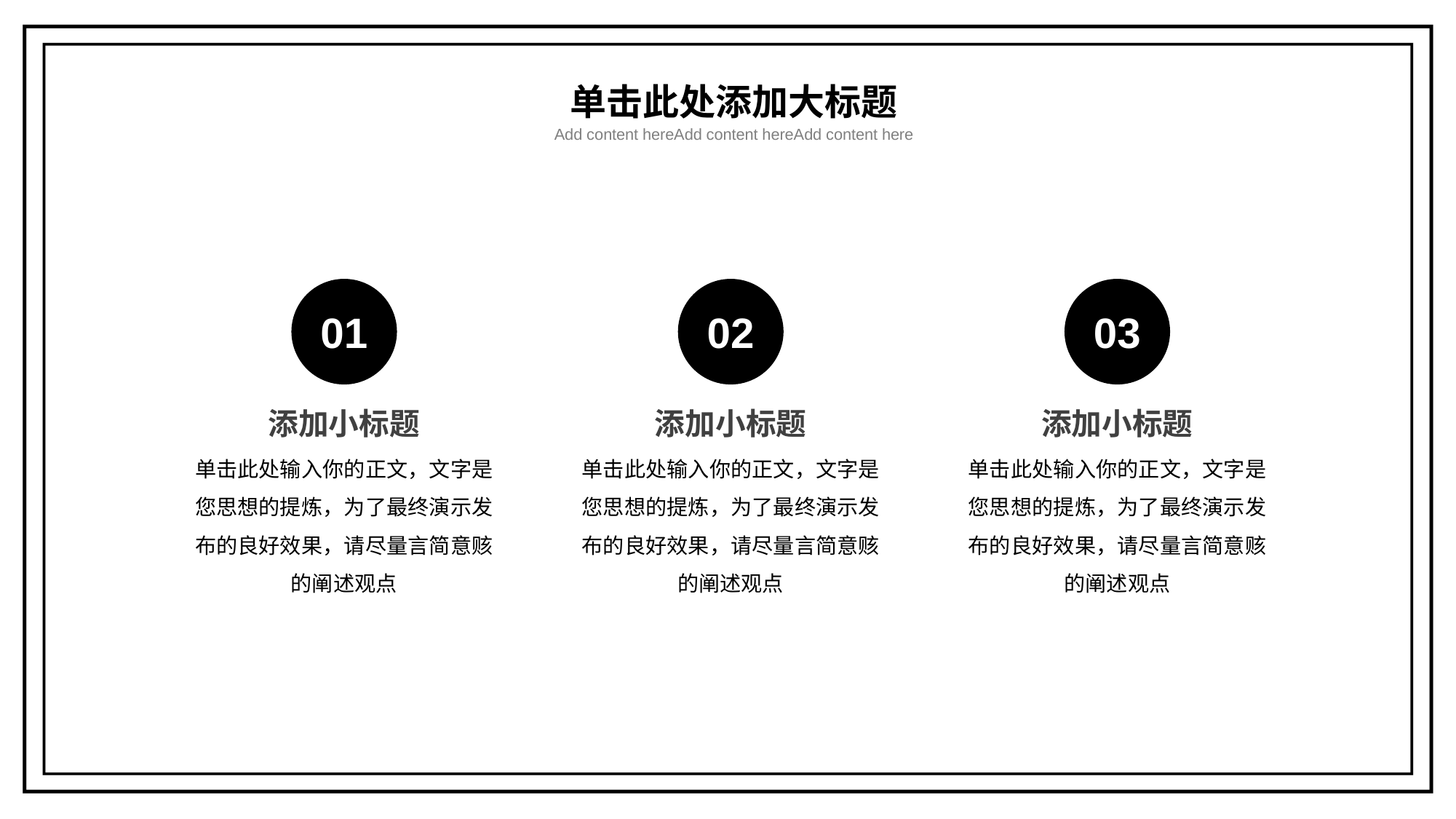

单击此处添加大标题
Add content hereAdd content hereAdd content here
01
02
03
添加小标题
添加小标题
添加小标题
单击此处输入你的正文，文字是您思想的提炼，为了最终演示发布的良好效果，请尽量言简意赅的阐述观点
单击此处输入你的正文，文字是您思想的提炼，为了最终演示发布的良好效果，请尽量言简意赅的阐述观点
单击此处输入你的正文，文字是您思想的提炼，为了最终演示发布的良好效果，请尽量言简意赅的阐述观点